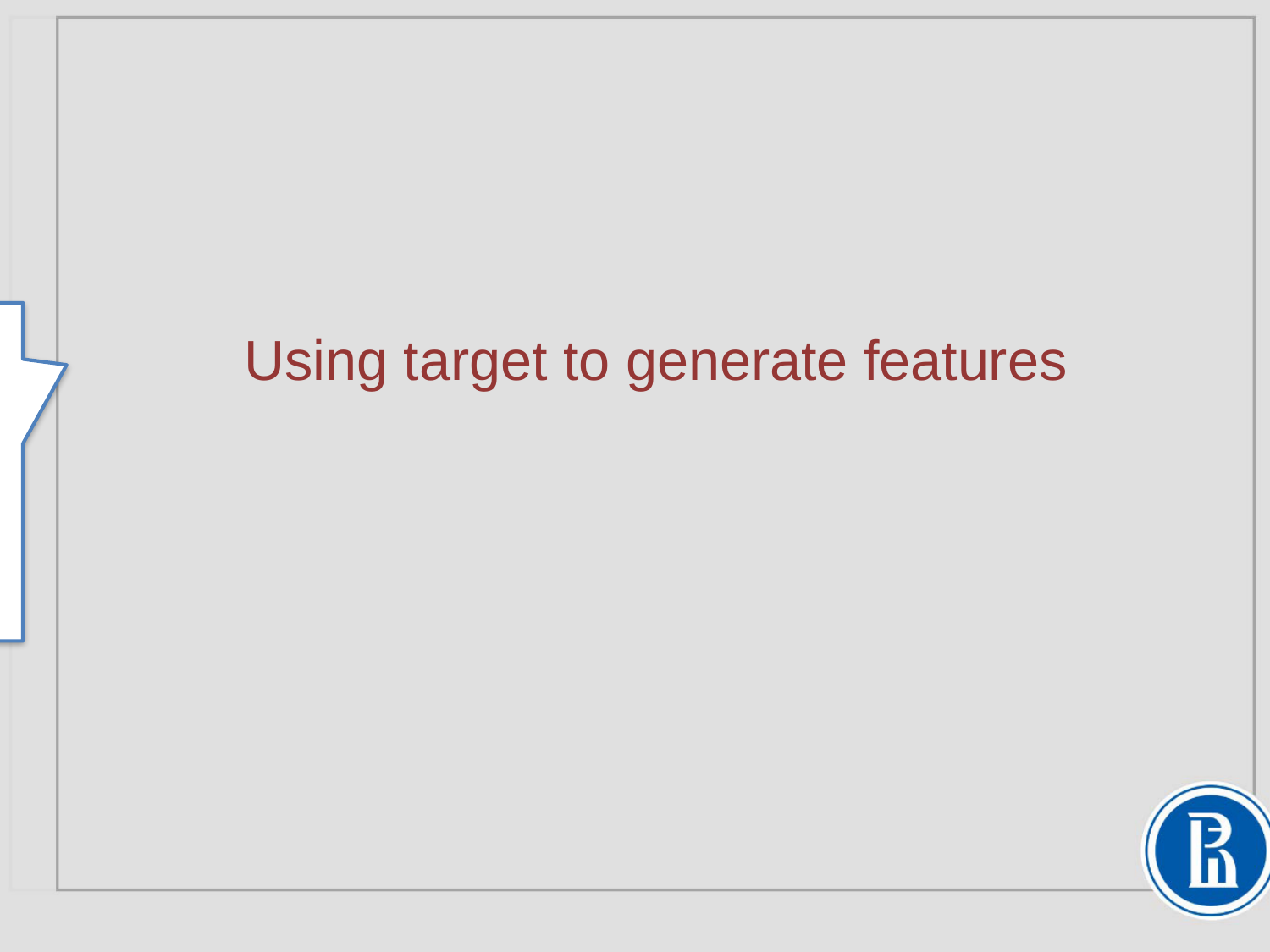

# Using target to generate features
【Concept of mean encoding】

mean encodingの概念を学ぶ。

target(目的変数)を使用して、
特徴量を生成する。